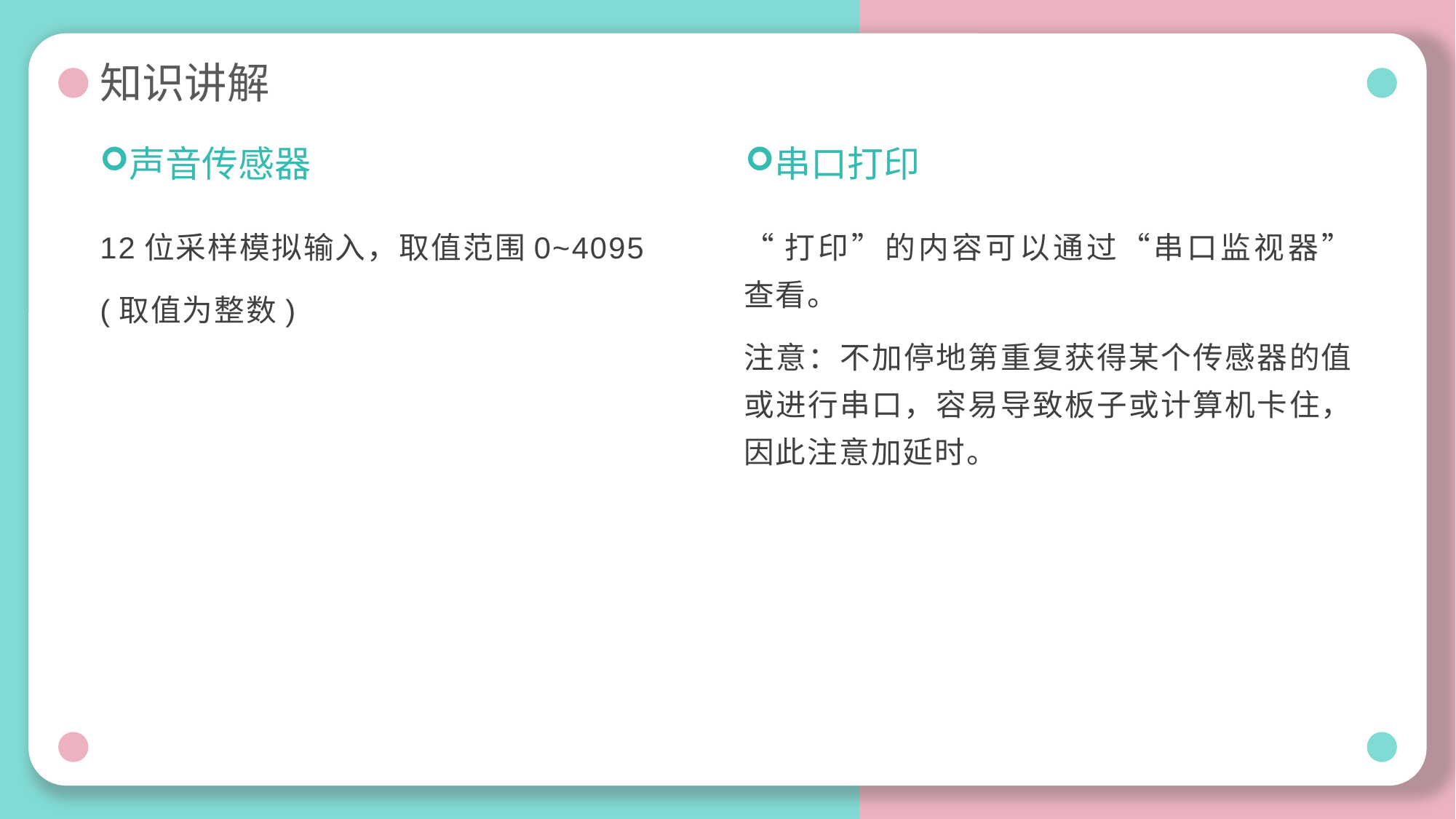

# 知识讲解
声音传感器
串口打印
12位采样模拟输入，取值范围0~4095
(取值为整数)
“打印”的内容可以通过“串口监视器”查看。
注意：不加停地第重复获得某个传感器的值或进行串口，容易导致板子或计算机卡住，因此注意加延时。